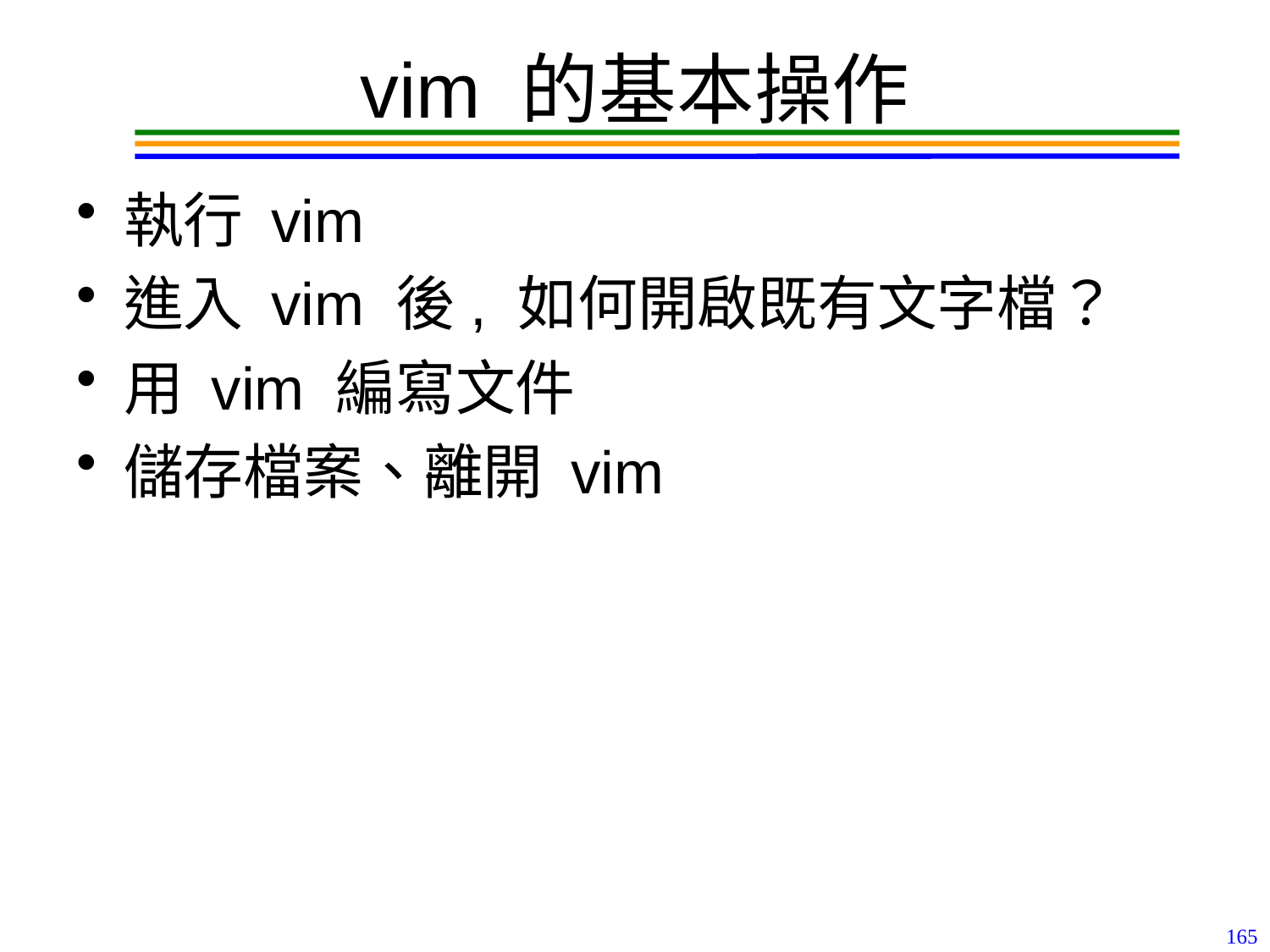

# vim 的基本操作
執行 vim
進入 vim 後, 如何開啟既有文字檔？
用 vim 編寫文件
儲存檔案、離開 vim

165